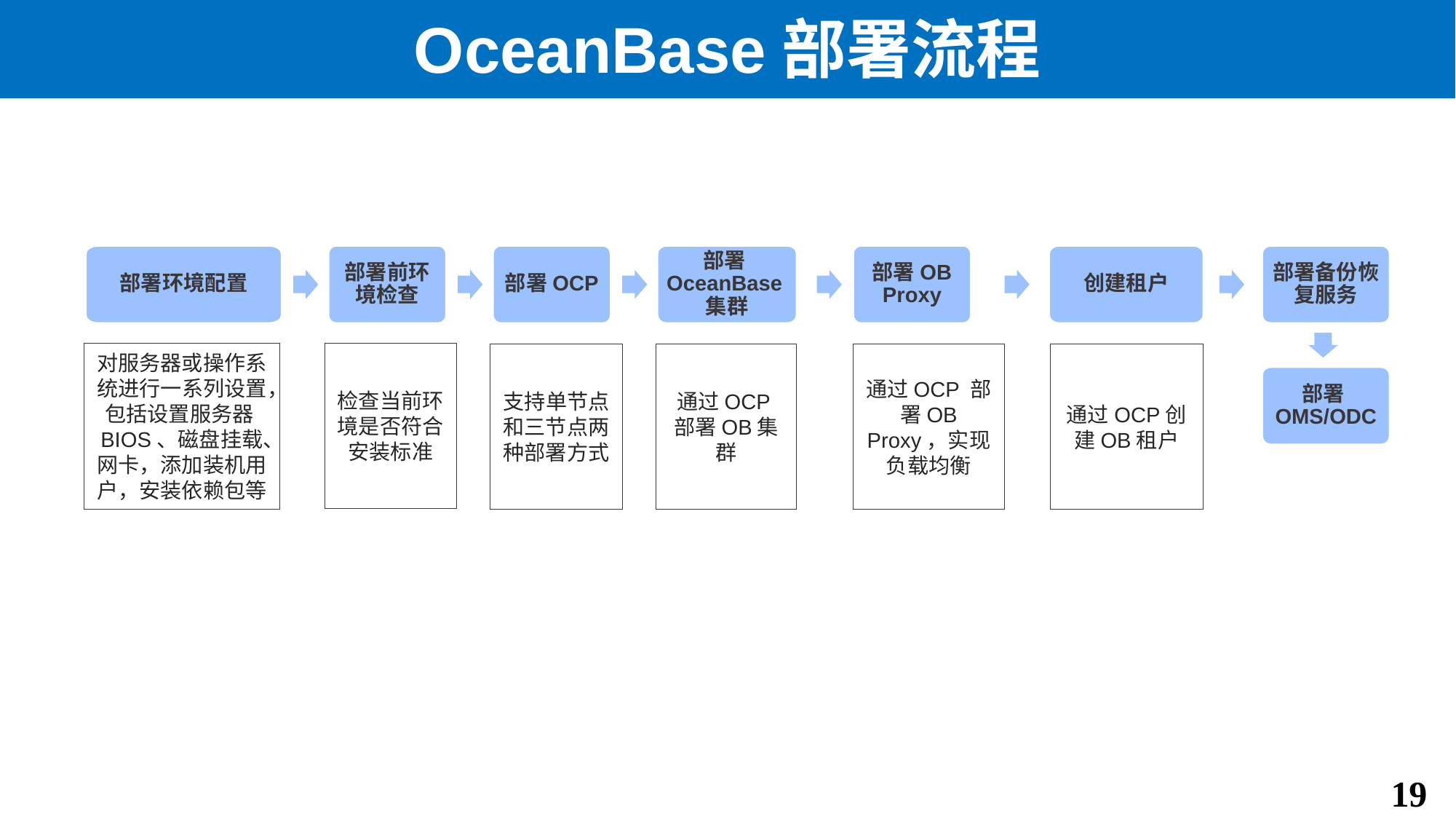

# OceanBase部署流程
部署环境配置
部署前环境检查
部署OCP
部署OceanBase集群
部署OB Proxy
创建租户
部署备份恢复服务

对服务器或操作系统进行一系列设置，包括设置服务器BIOS、磁盘挂载、网卡，添加装机用户，安装依赖包等
检查当前环境是否符合安装标准
支持单节点和三节点两种部署方式
通过OCP部署OB集群
通过OCP 部署OB Proxy，实现负载均衡
通过OCP创建OB租户
部署OMS/ODC